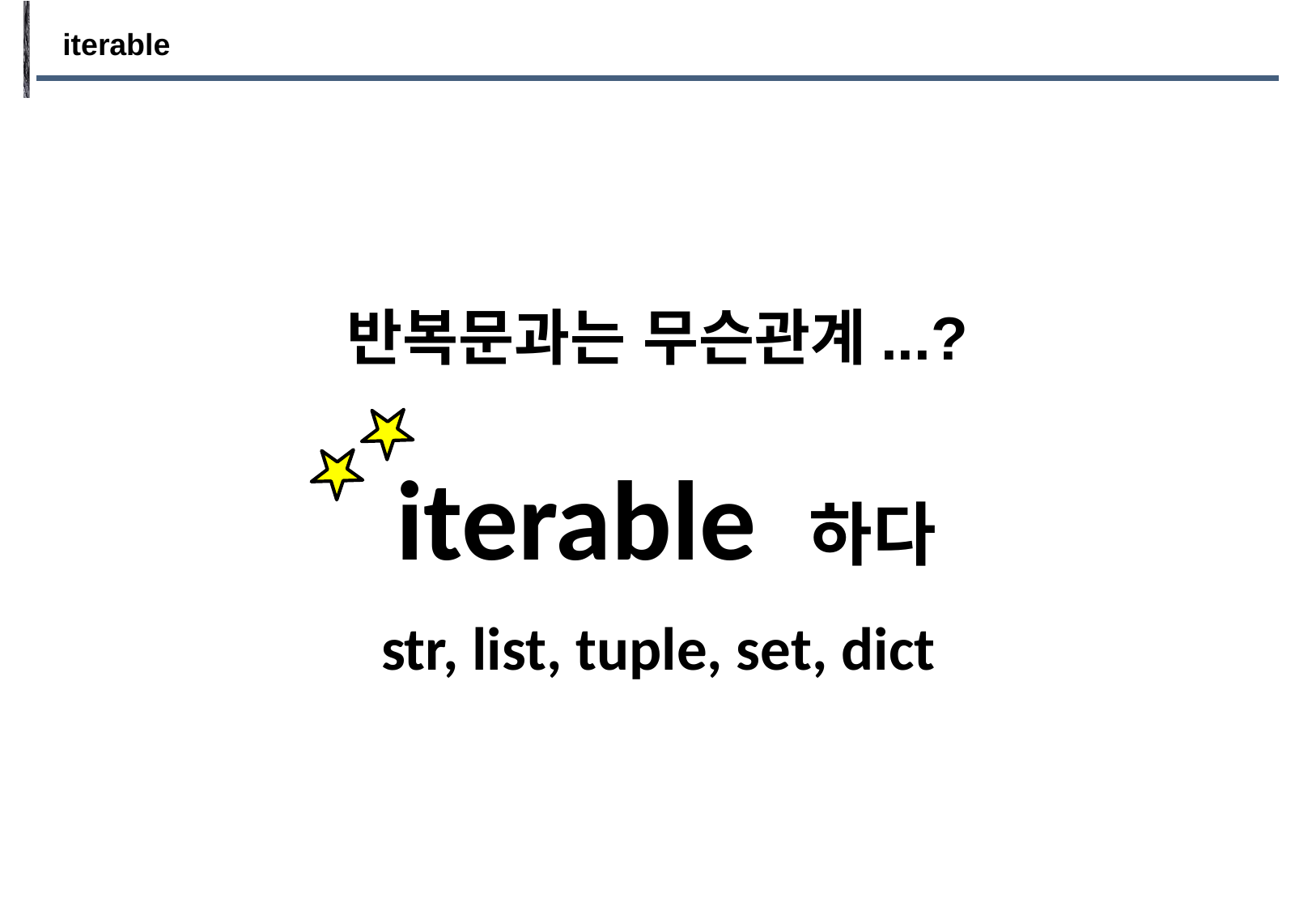

iterable

반복문과는 무슨관계...?

iterable 하다

str, list, tuple, set, dict